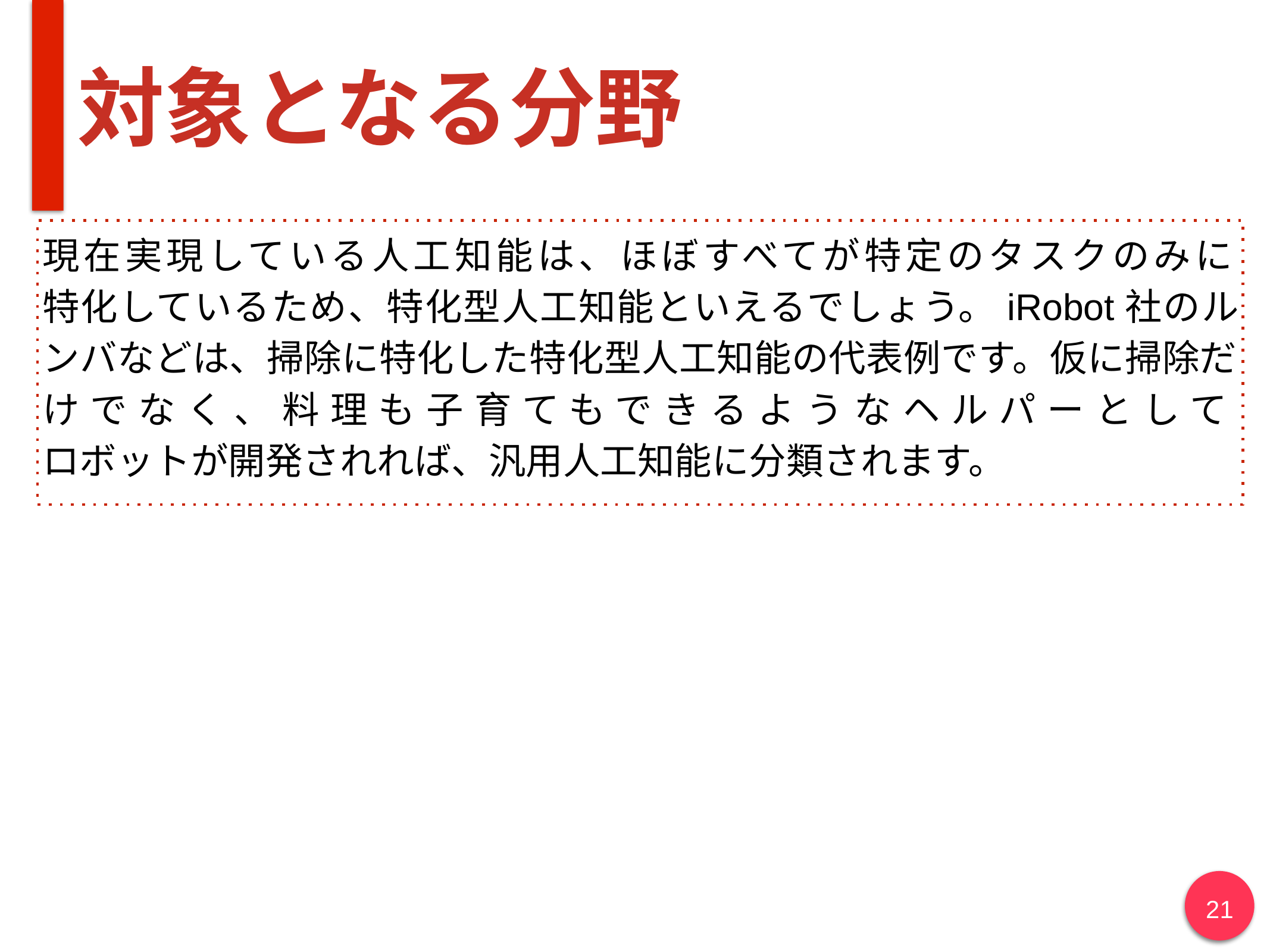

# 対象となる分野
現在実現している人工知能は、ほぼすべてが特定のタスクのみに
特化しているため、特化型人工知能といえるでしょう。iRobot社のルンバなどは、掃除に特化した特化型人工知能の代表例です。仮に掃除だけでなく、料理も子育てもできるようなヘルパーとして
ロボットが開発されれば、汎用人工知能に分類されます。

21